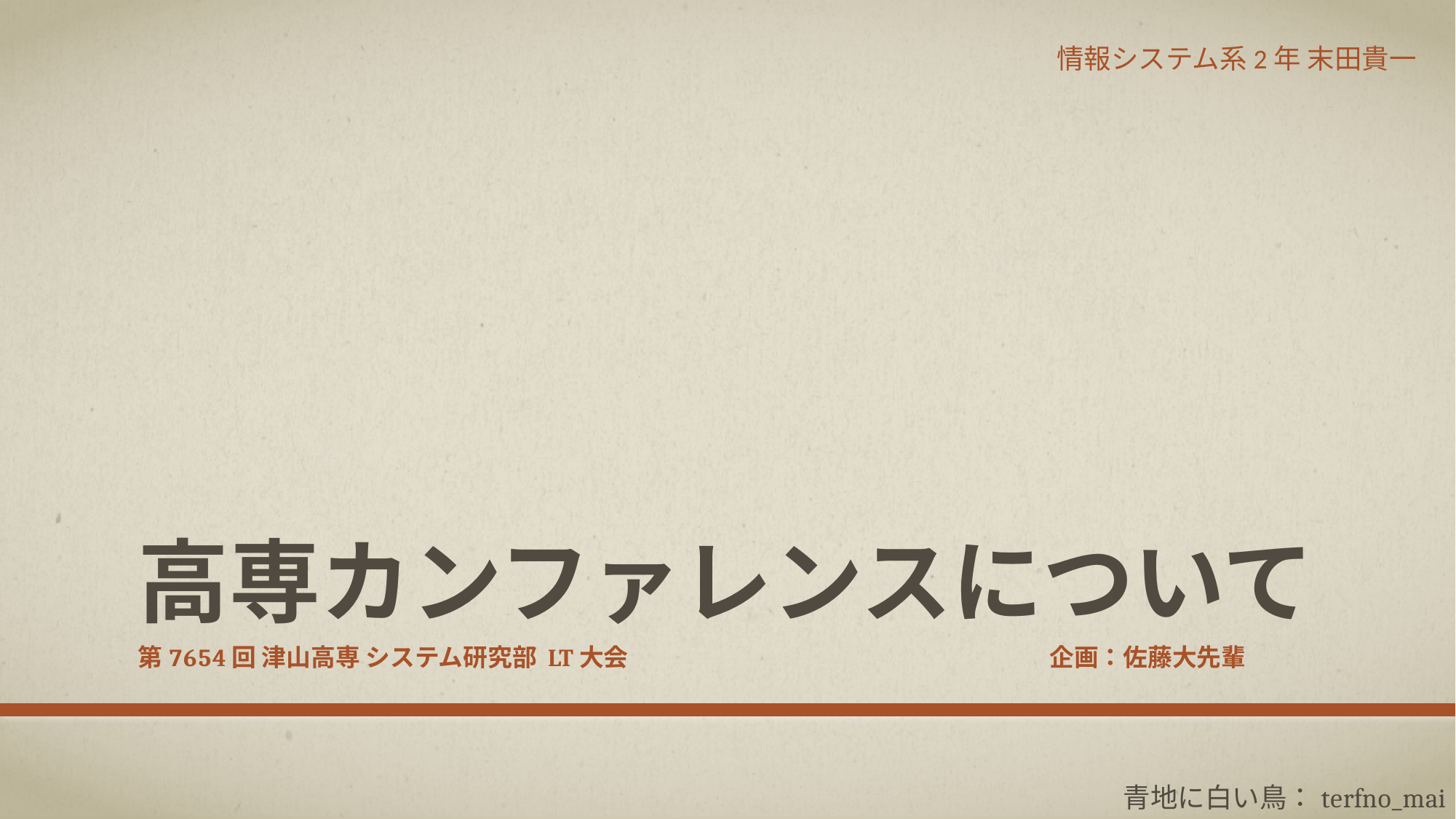

情報システム系2年 末田貴一
# 高専カンファレンスについて
第7654回 津山高専 システム研究部 LT大会                                                                           企画：佐藤大先輩
青地に白い鳥：terfno_mai